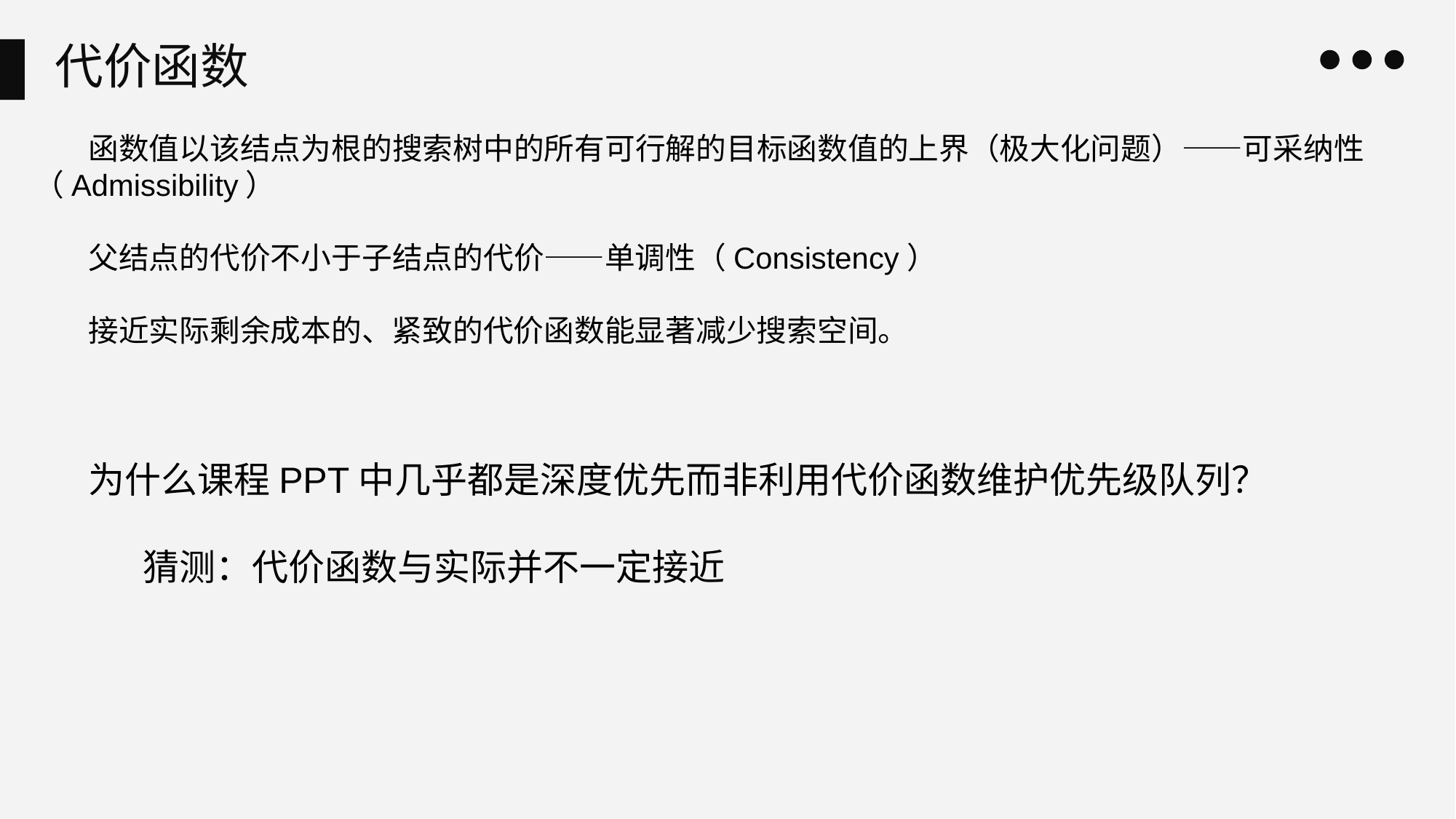

代价函数

函数值以该结点为根的搜索树中的所有可行解的目标函数值的上界（极大化问题）——可采纳性（Admissibility）

父结点的代价不小于子结点的代价——单调性（Consistency）

接近实际剩余成本的、紧致的代价函数能显著减少搜索空间。

为什么课程PPT中几乎都是深度优先而非利用代价函数维护优先级队列？

猜测：代价函数与实际并不一定接近